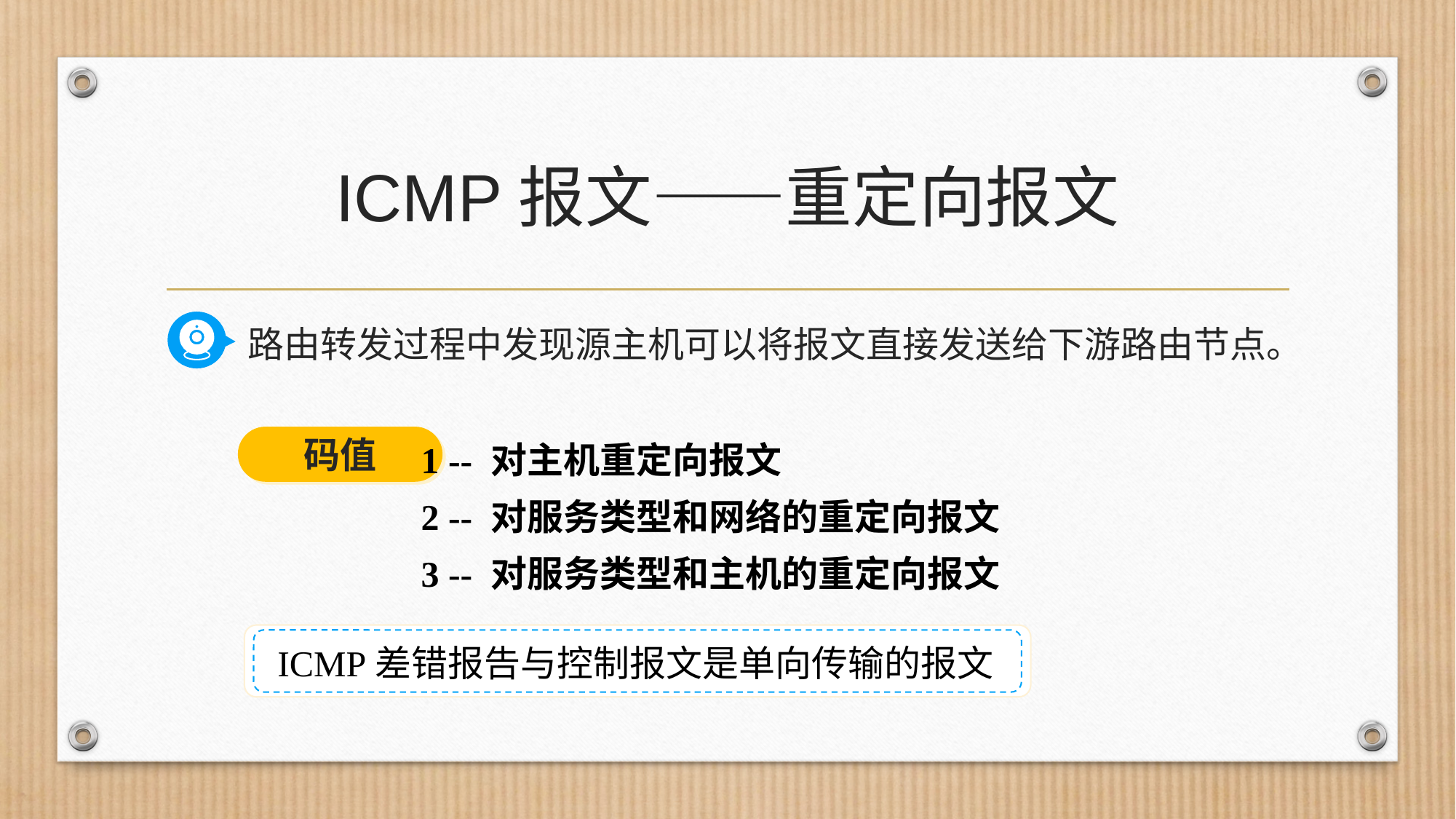

# ICMP报文——重定向报文

路由转发过程中发现源主机可以将报文直接发送给下游路由节点。
1 -- 对主机重定向报文
2 -- 对服务类型和网络的重定向报文
3 -- 对服务类型和主机的重定向报文
码值

ICMP差错报告与控制报文是单向传输的报文